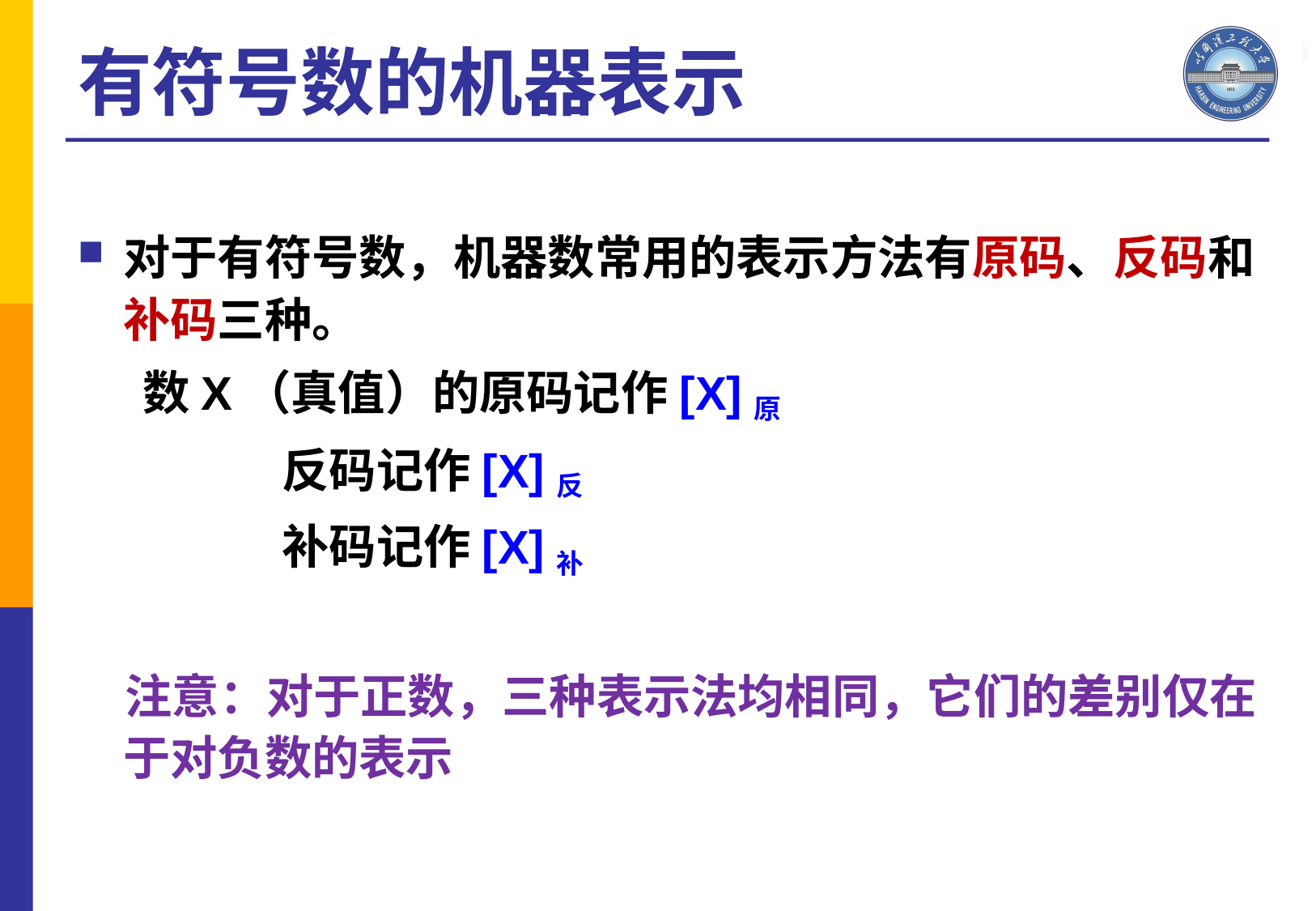

有符号数的机器表示
对于有符号数，机器数常用的表示方法有原码、反码和补码三种。
     数X（真值）的原码记作[X]原
                  反码记作[X]反
                  补码记作[X]补

　注意：对于正数，三种表示法均相同，它们的差别仅在于对负数的表示